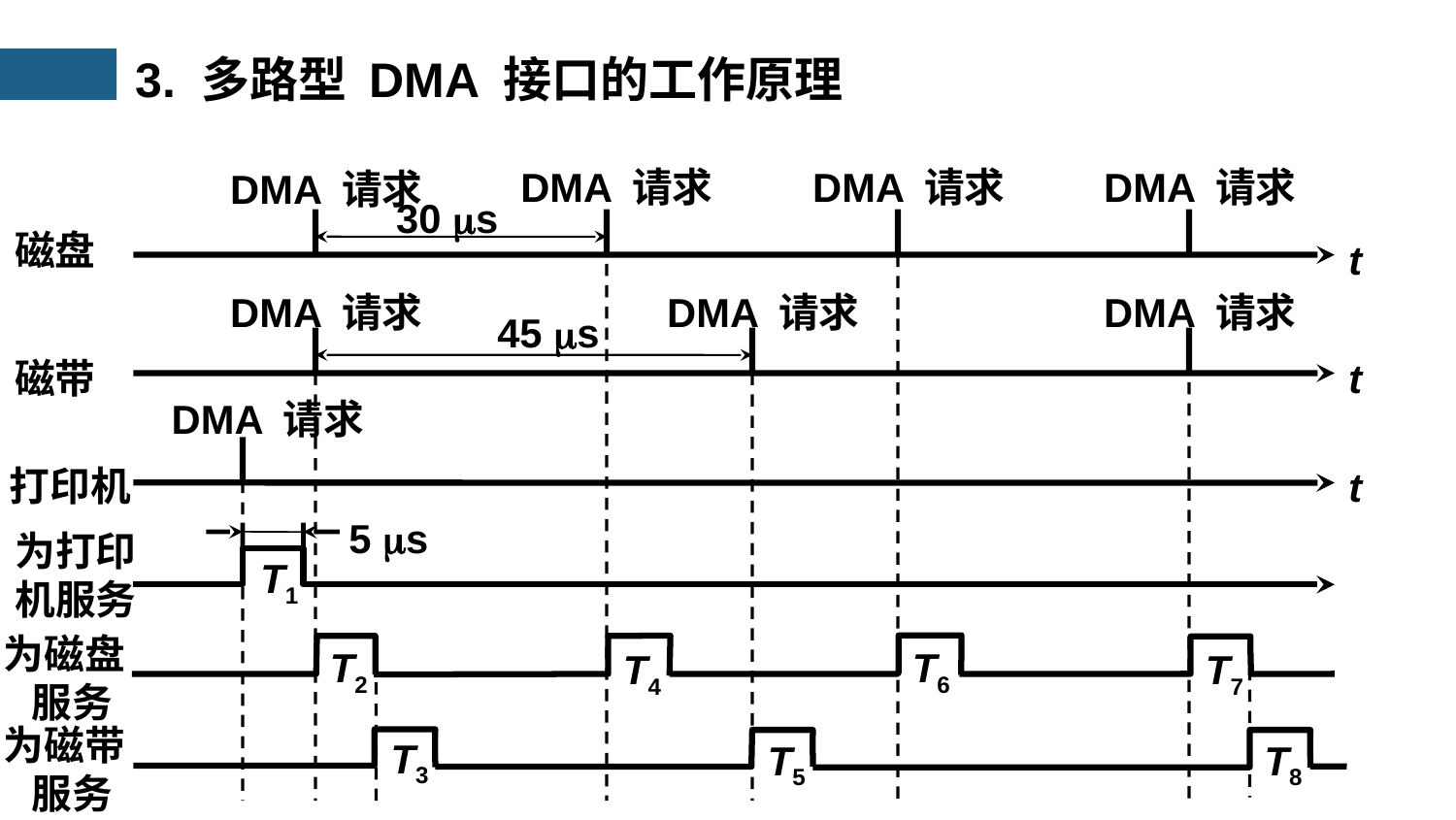

3. 多路型 DMA 接口的工作原理
DMA 请求
DMA 请求
DMA 请求
DMA 请求
30 μs

磁盘
t

DMA 请求
DMA 请求
DMA 请求
45 μs

磁带
t

DMA 请求

打印机
t

5 μs

T1

为打印
机服务
为磁盘
  服务
T2

T6

 T4

 T7

为磁带
  服务
T3

T5

T8